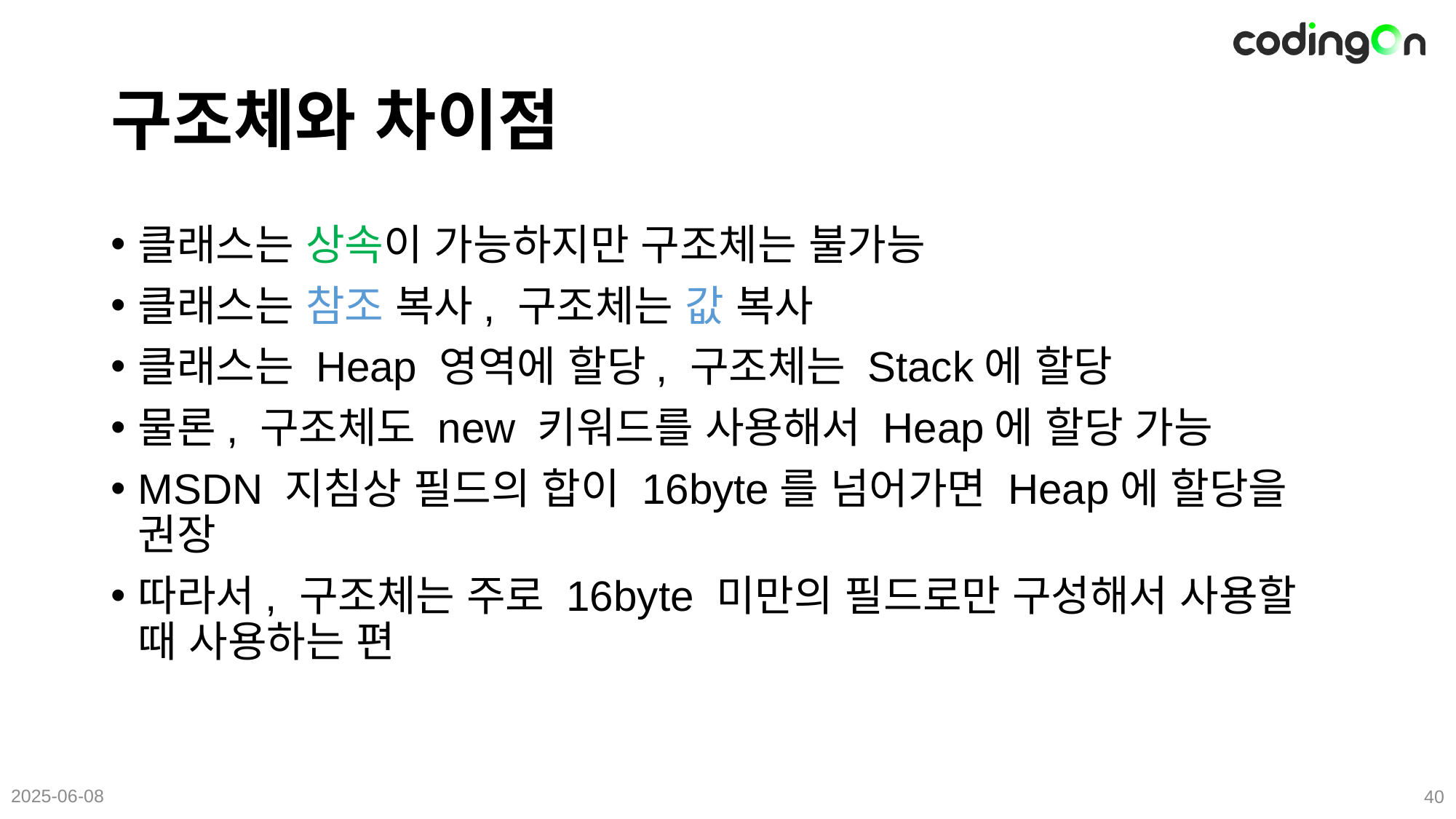

# 구조체와 차이점
클래스는 상속이 가능하지만 구조체는 불가능
클래스는 참조 복사, 구조체는 값 복사
클래스는 Heap 영역에 할당, 구조체는 Stack에 할당
물론, 구조체도 new 키워드를 사용해서 Heap에 할당 가능
MSDN 지침상 필드의 합이 16byte를 넘어가면 Heap에 할당을 권장
따라서, 구조체는 주로 16byte 미만의 필드로만 구성해서 사용할 때 사용하는 편
2025-06-08
40